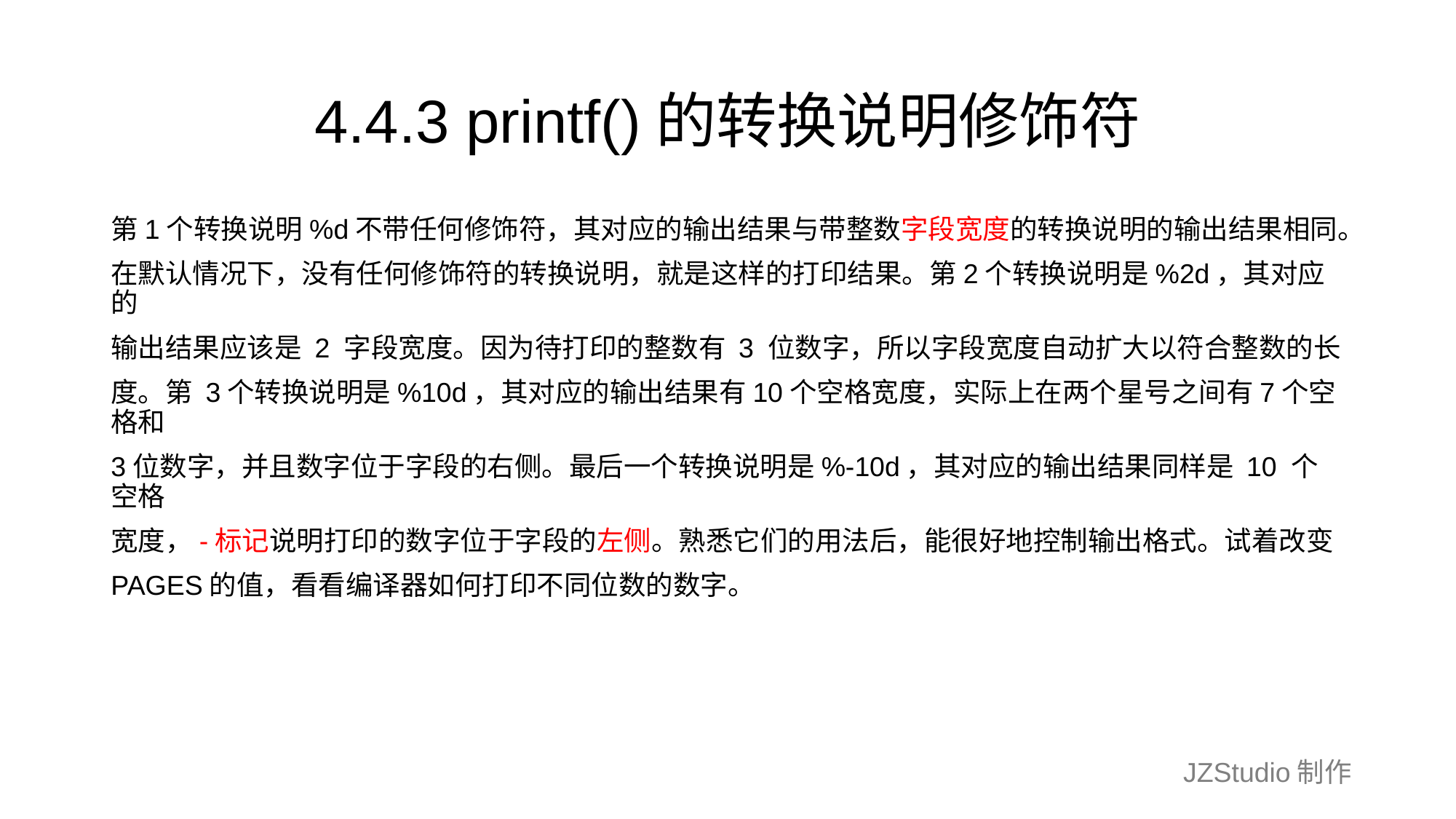

# 4.4.3 printf()的转换说明修饰符
第1个转换说明%d不带任何修饰符，其对应的输出结果与带整数字段宽度的转换说明的输出结果相同。
在默认情况下，没有任何修饰符的转换说明，就是这样的打印结果。第2个转换说明是%2d，其对应的
输出结果应该是 2 字段宽度。因为待打印的整数有 3 位数字，所以字段宽度自动扩大以符合整数的长
度。第 3个转换说明是%10d，其对应的输出结果有10个空格宽度，实际上在两个星号之间有7个空格和
3位数字，并且数字位于字段的右侧。最后一个转换说明是%-10d，其对应的输出结果同样是 10 个空格
宽度，-标记说明打印的数字位于字段的左侧。熟悉它们的用法后，能很好地控制输出格式。试着改变
PAGES的值，看看编译器如何打印不同位数的数字。